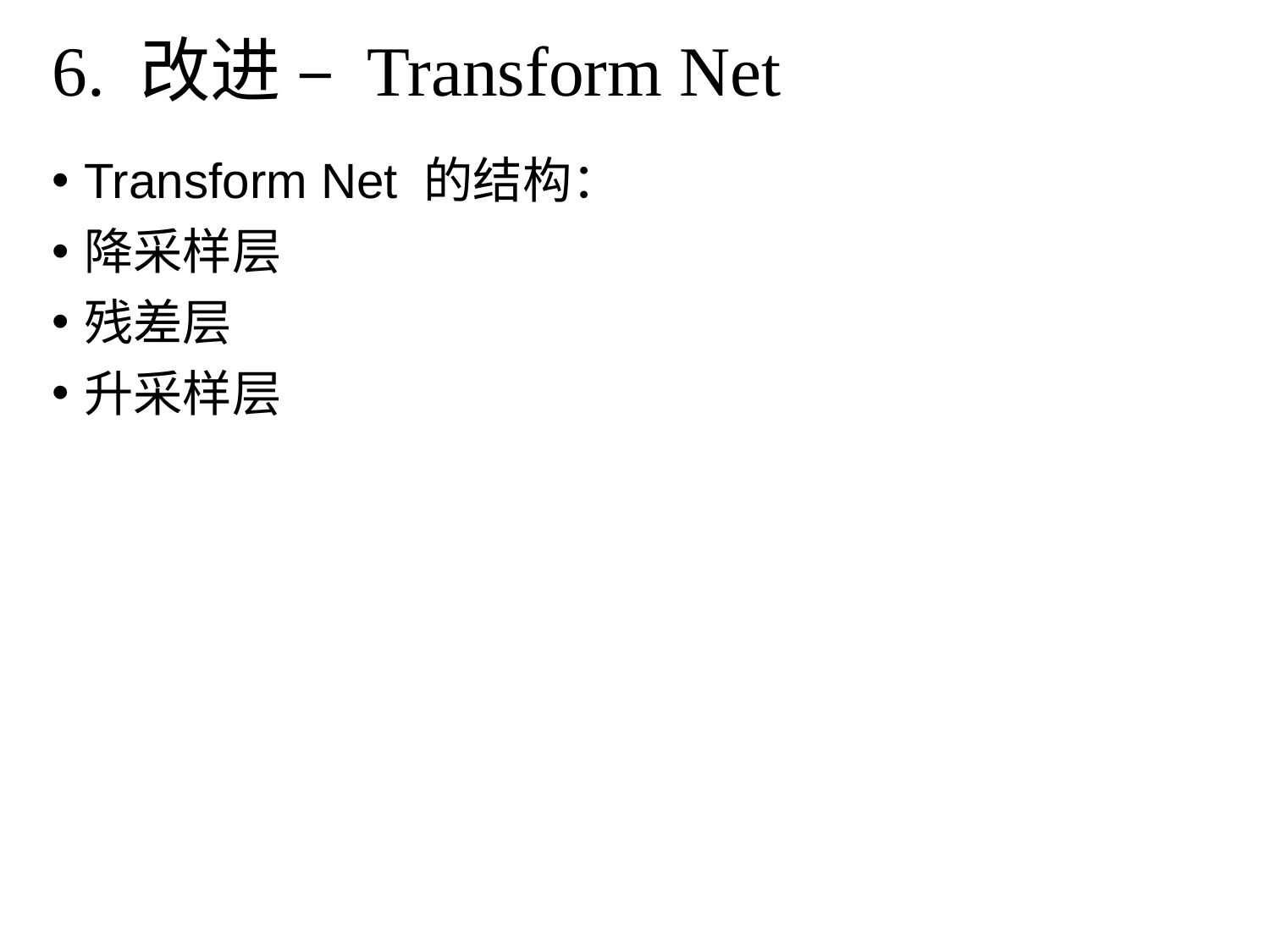

# 6. 改进 – Transform Net
Transform Net 的结构：
降采样层
残差层
升采样层